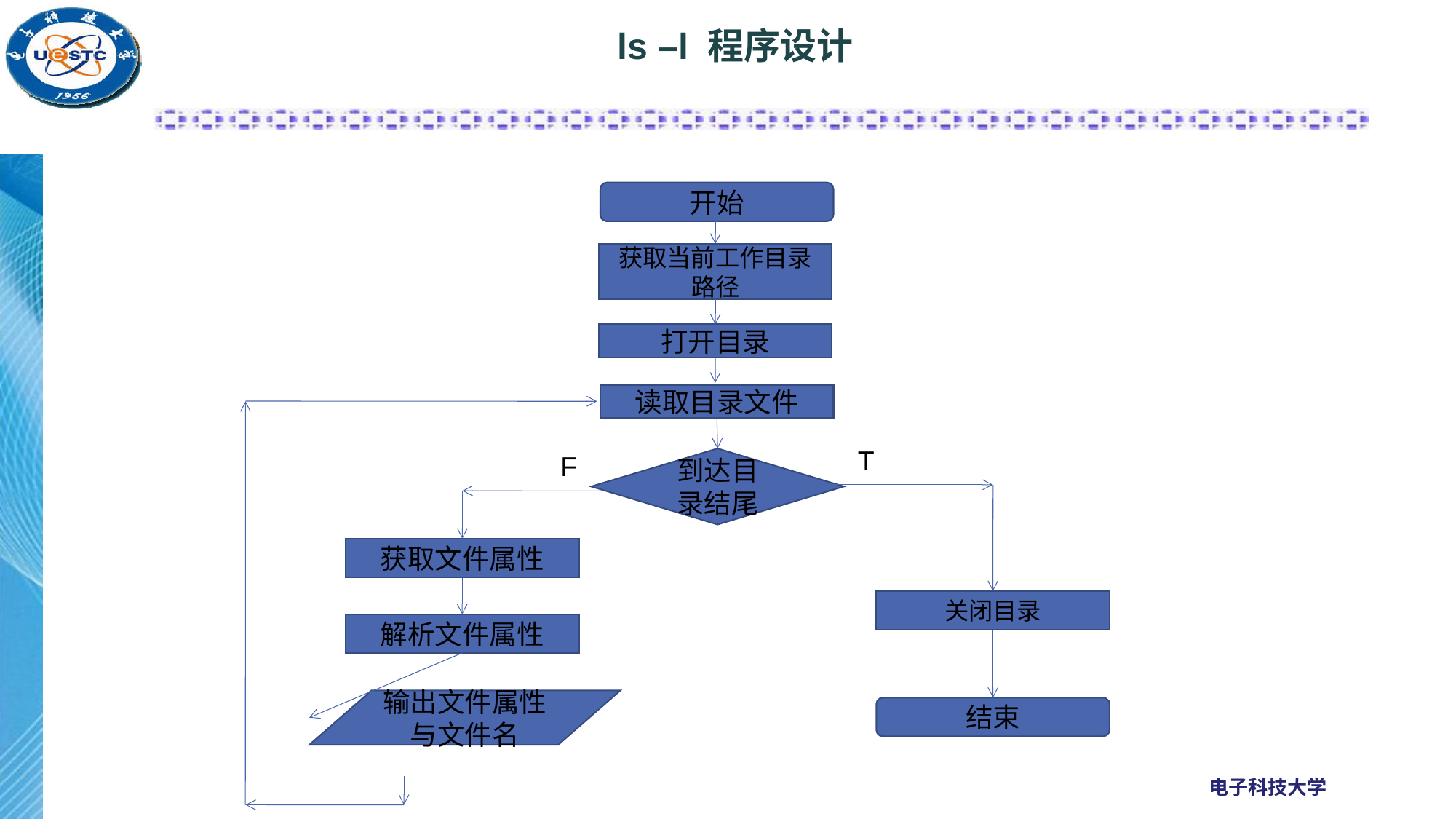

# ls –l 程序设计

开始
获取当前工作目录路径
打开目录
读取目录文件
到达目录结尾
T
关闭目录
结束
F
获取文件属性
解析文件属性
输出文件属性与文件名